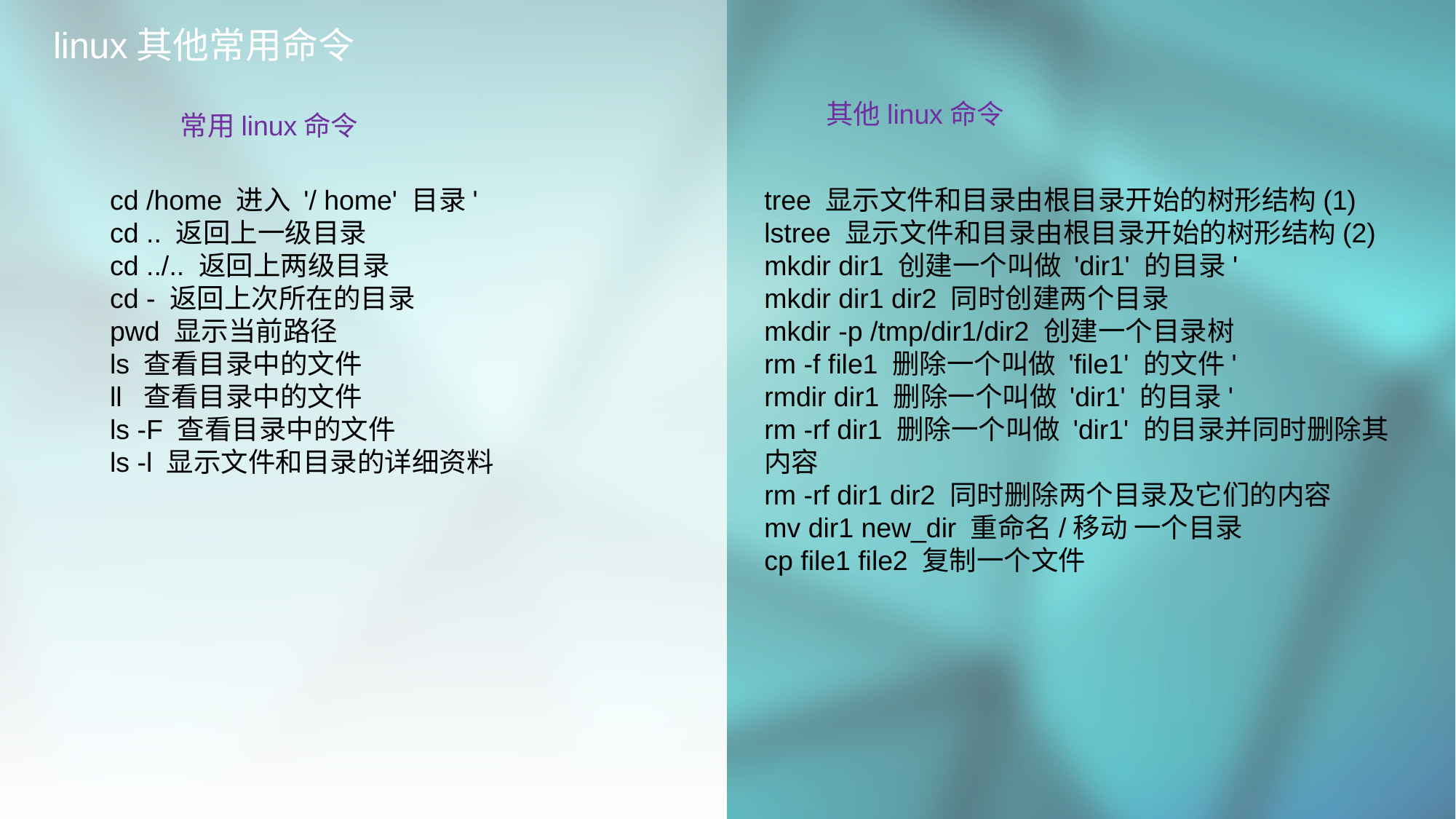

linux其他常用命令
其他linux命令
常用linux命令
cd /home 进入 '/ home' 目录'
cd .. 返回上一级目录
cd ../.. 返回上两级目录
cd - 返回上次所在的目录
pwd 显示当前路径
ls 查看目录中的文件
ll  查看目录中的文件
ls -F 查看目录中的文件
ls -l 显示文件和目录的详细资料

tree 显示文件和目录由根目录开始的树形结构(1)
lstree 显示文件和目录由根目录开始的树形结构(2)
mkdir dir1 创建一个叫做 'dir1' 的目录'
mkdir dir1 dir2 同时创建两个目录
mkdir -p /tmp/dir1/dir2 创建一个目录树
rm -f file1 删除一个叫做 'file1' 的文件'
rmdir dir1 删除一个叫做 'dir1' 的目录'
rm -rf dir1 删除一个叫做 'dir1' 的目录并同时删除其内容
rm -rf dir1 dir2 同时删除两个目录及它们的内容
mv dir1 new_dir 重命名/移动 一个目录
cp file1 file2 复制一个文件